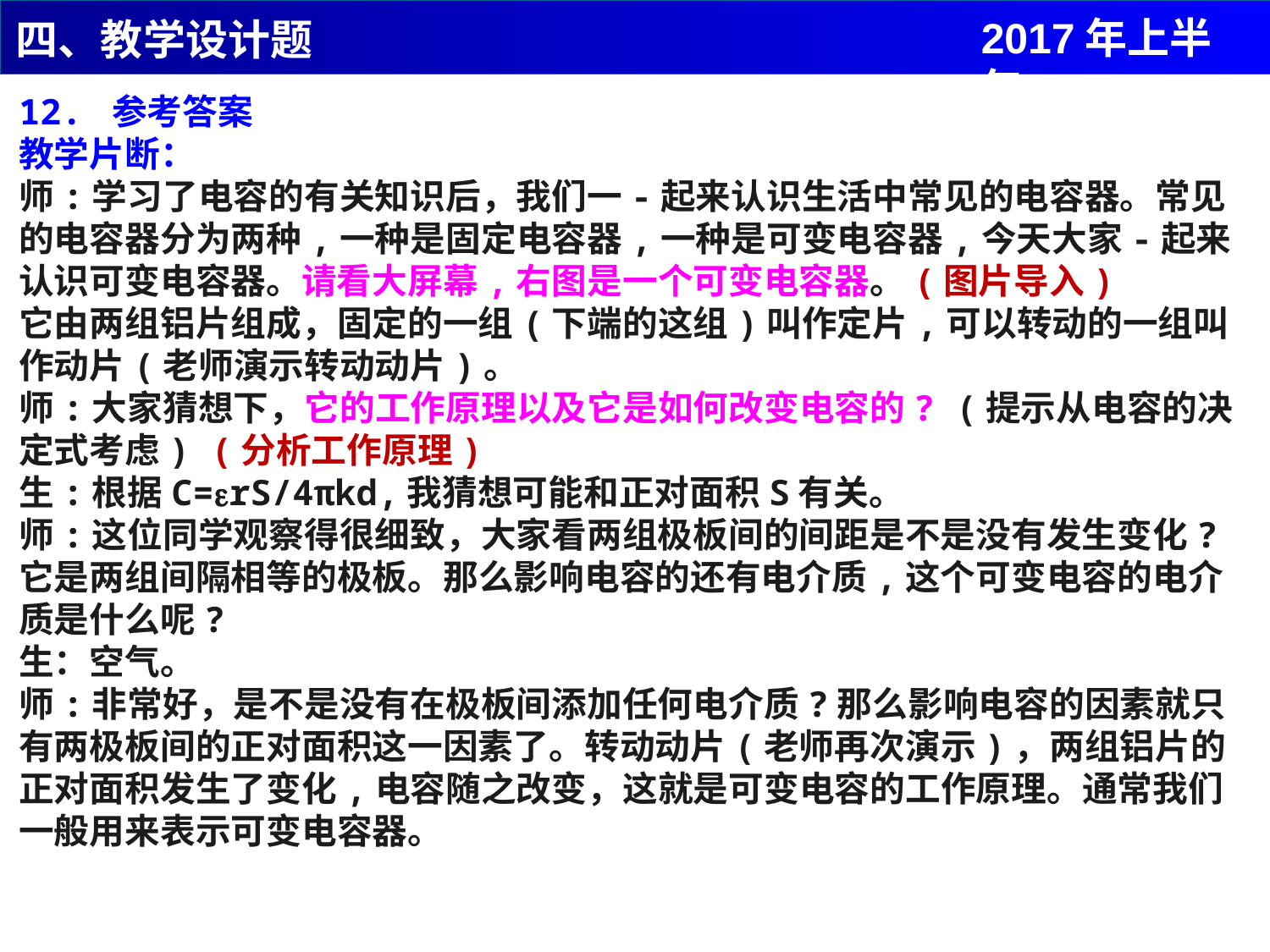

2017年上半年
四、教学设计题
12. 参考答案
教学片断：
师:学习了电容的有关知识后，我们一-起来认识生活中常见的电容器。常见的电容器分为两种,一种是固定电容器,一种是可变电容器,今天大家-起来认识可变电容器。请看大屏幕,右图是一个可变电容器。(图片导入)
它由两组铝片组成，固定的一组(下端的这组)叫作定片,可以转动的一组叫作动片(老师演示转动动片)。
师:大家猜想下，它的工作原理以及它是如何改变电容的? (提示从电容的决定式考虑) (分析工作原理)
生:根据C=εrS/4πkd,我猜想可能和正对面积S有关。
师:这位同学观察得很细致，大家看两组极板间的间距是不是没有发生变化?它是两组间隔相等的极板。那么影响电容的还有电介质,这个可变电容的电介质是什么呢?
生：空气。
师:非常好，是不是没有在极板间添加任何电介质?那么影响电容的因素就只有两极板间的正对面积这一因素了。转动动片(老师再次演示)，两组铝片的正对面积发生了变化,电容随之改变，这就是可变电容的工作原理。通常我们一般用来表示可变电容器。